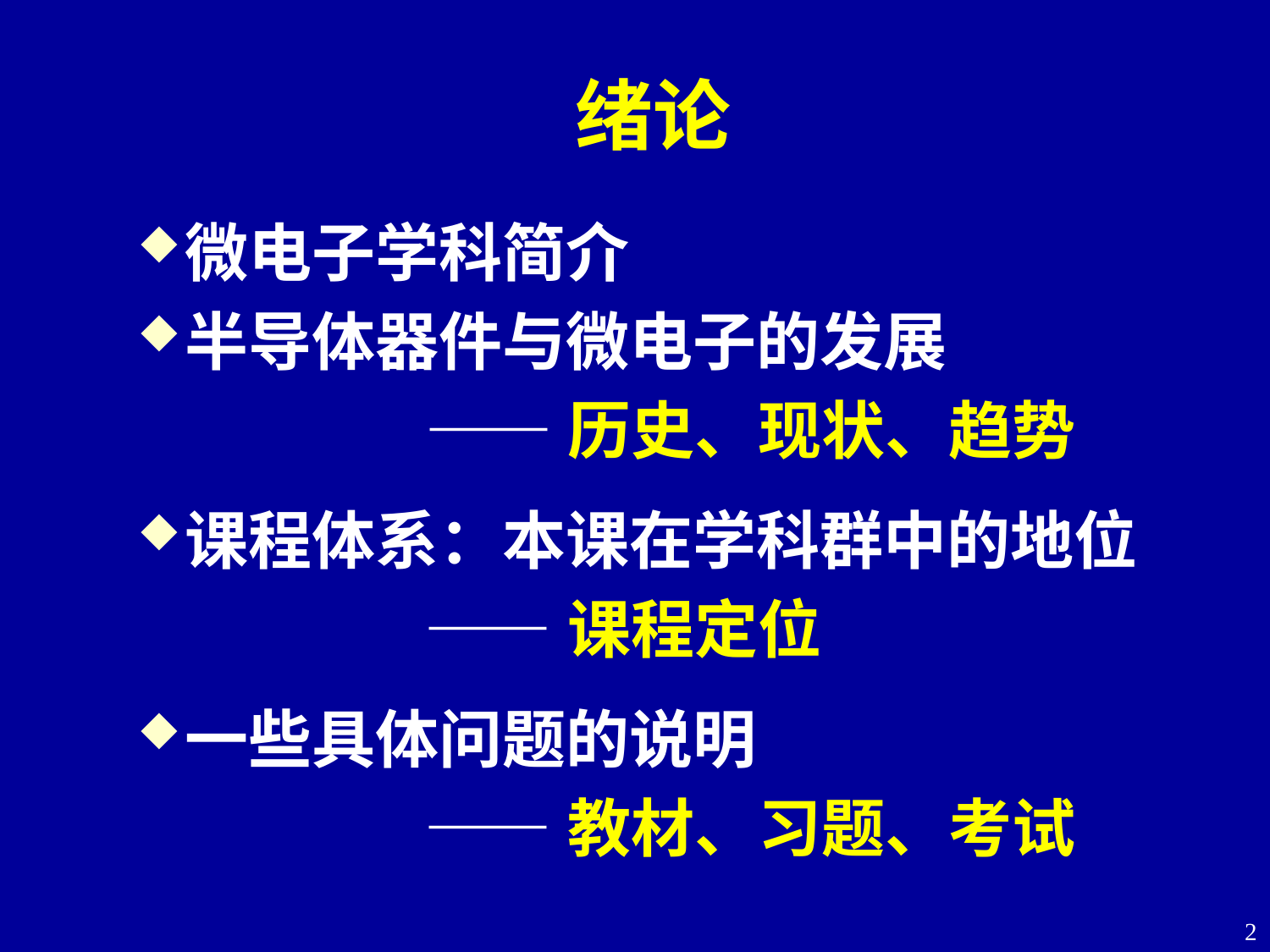

# 绪论
微电子学科简介
半导体器件与微电子的发展
                    ——历史、现状、趋势
课程体系：本课在学科群中的地位
                    ——课程定位
一些具体问题的说明
                    ——教材、习题、考试
2